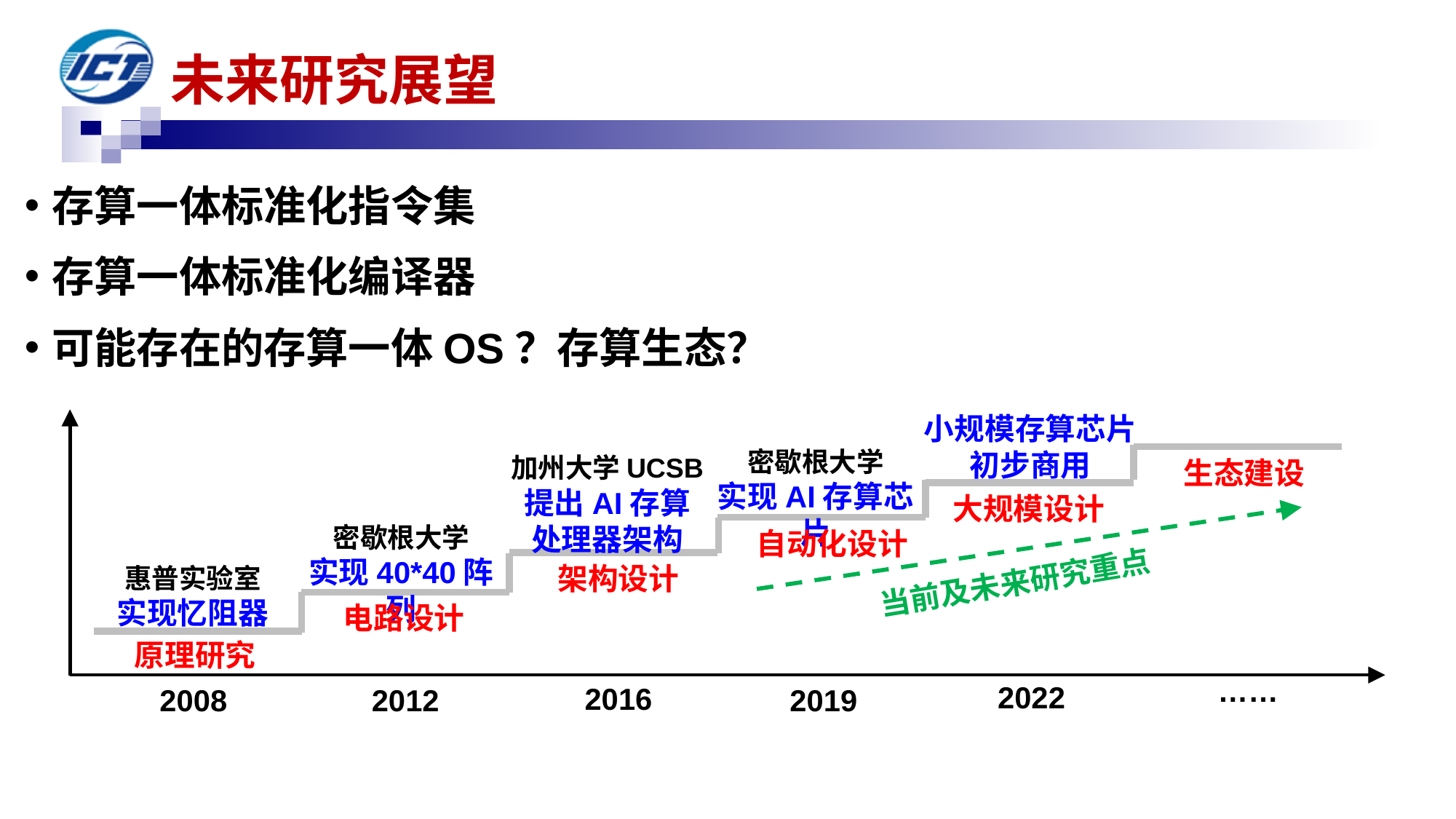

未来研究展望
存算一体标准化指令集
存算一体标准化编译器
可能存在的存算一体OS？存算生态？
小规模存算芯片
初步商用
密歇根大学
实现AI存算芯片
加州大学UCSB
提出AI存算
处理器架构
生态建设
大规模设计
密歇根大学
实现40*40阵列
自动化设计
架构设计
 当前及未来研究重点
惠普实验室
实现忆阻器
电路设计
原理研究
……
2022
2016
2012
2019
2008
20